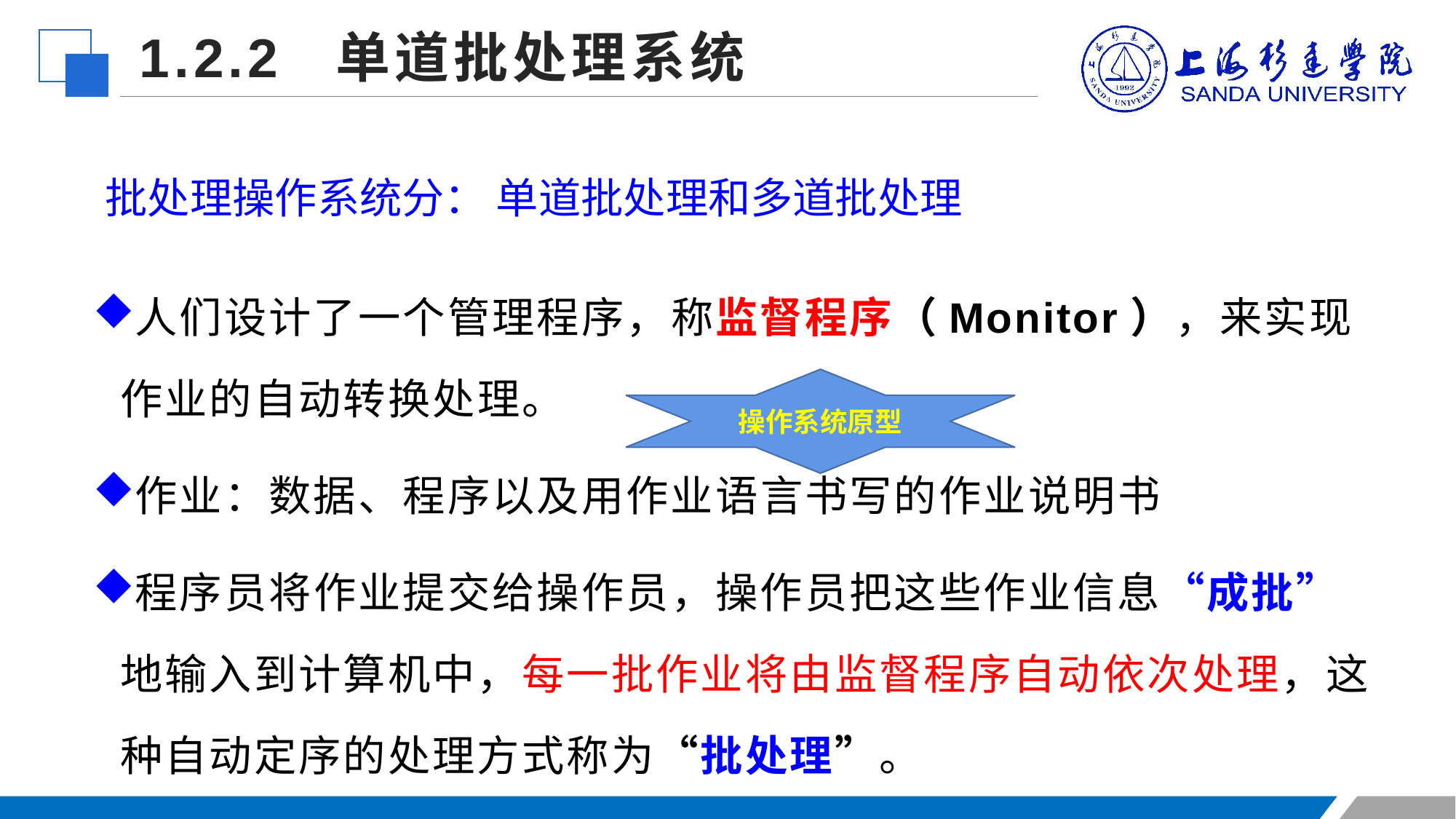

1.2.2  单道批处理系统
 批处理操作系统分： 单道批处理和多道批处理
人们设计了一个管理程序，称监督程序（Monitor），来实现作业的自动转换处理。
作业：数据、程序以及用作业语言书写的作业说明书
程序员将作业提交给操作员，操作员把这些作业信息“成批”地输入到计算机中，每一批作业将由监督程序自动依次处理，这种自动定序的处理方式称为“批处理”。
操作系统原型